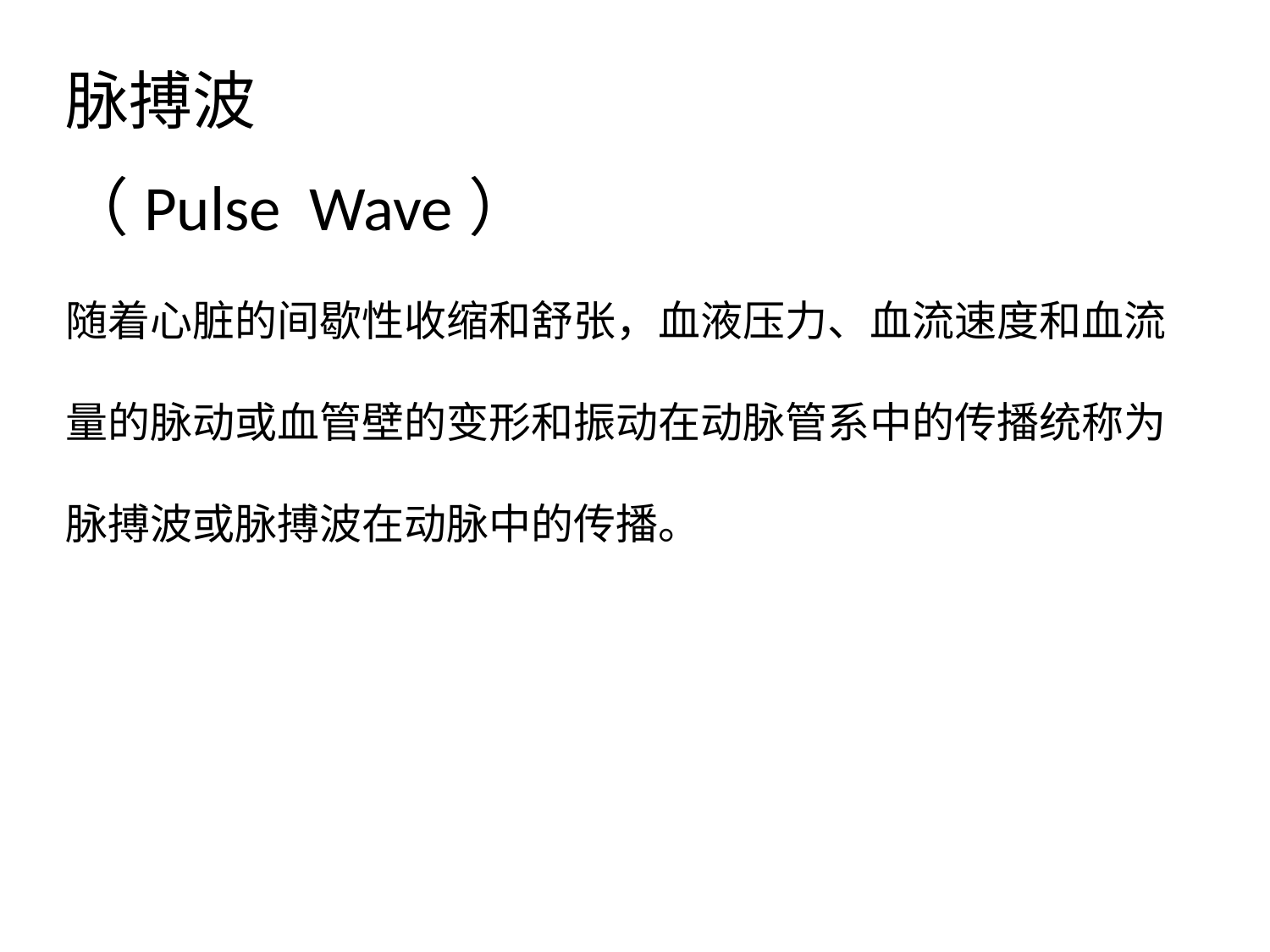

脉搏波
（Pulse  Wave）
随着心脏的间歇性收缩和舒张，血液压力、血流速度和血流量的脉动或血管壁的变形和振动在动脉管系中的传播统称为脉搏波或脉搏波在动脉中的传播。